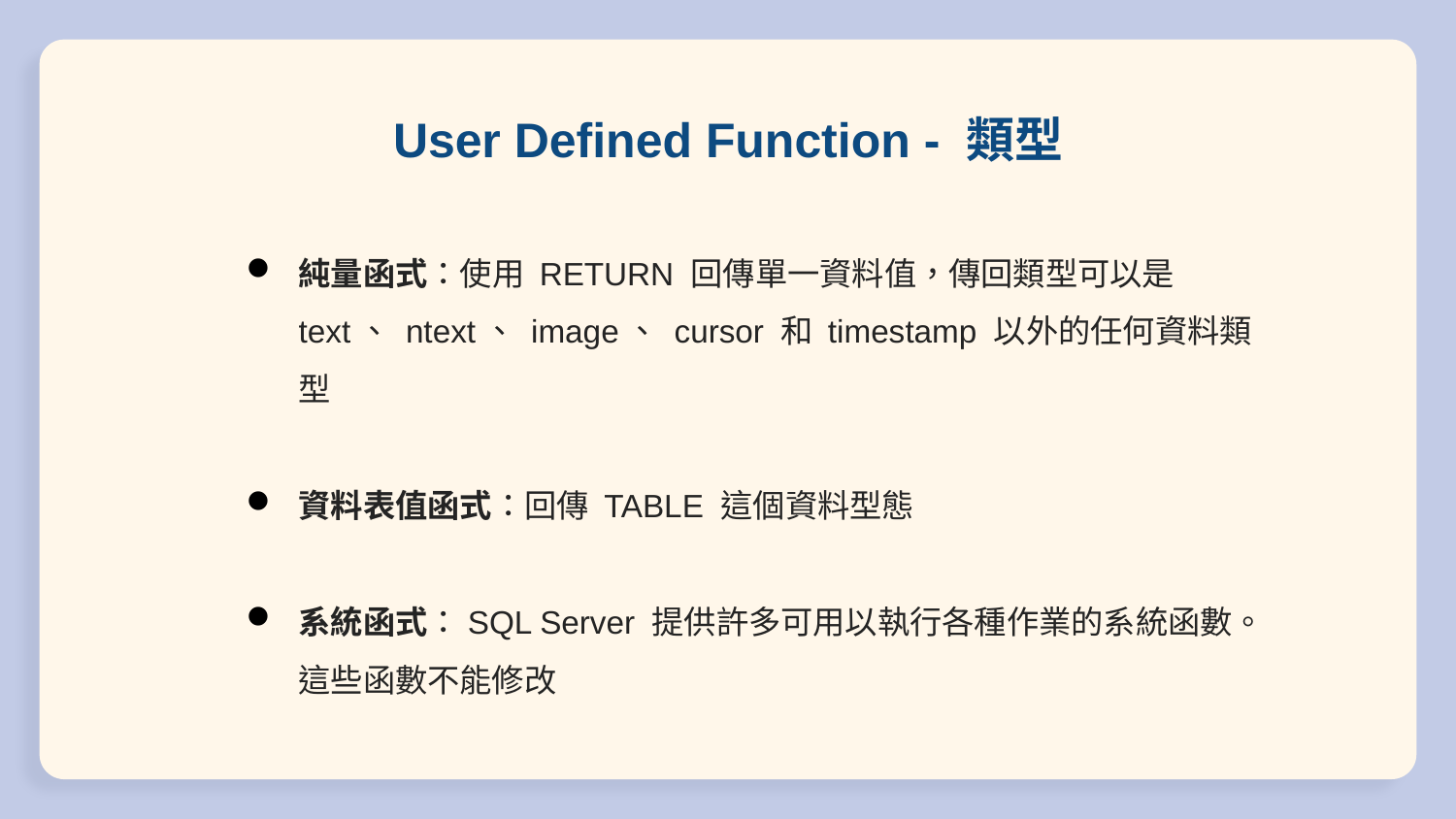

# User Defined Function - 類型
純量函式：使用 RETURN 回傳單一資料值，傳回類型可以是 text、 ntext、 image、 cursor 和 timestamp 以外的任何資料類型

資料表值函式：回傳 TABLE 這個資料型態

系統函式：SQL Server 提供許多可用以執行各種作業的系統函數。 這些函數不能修改